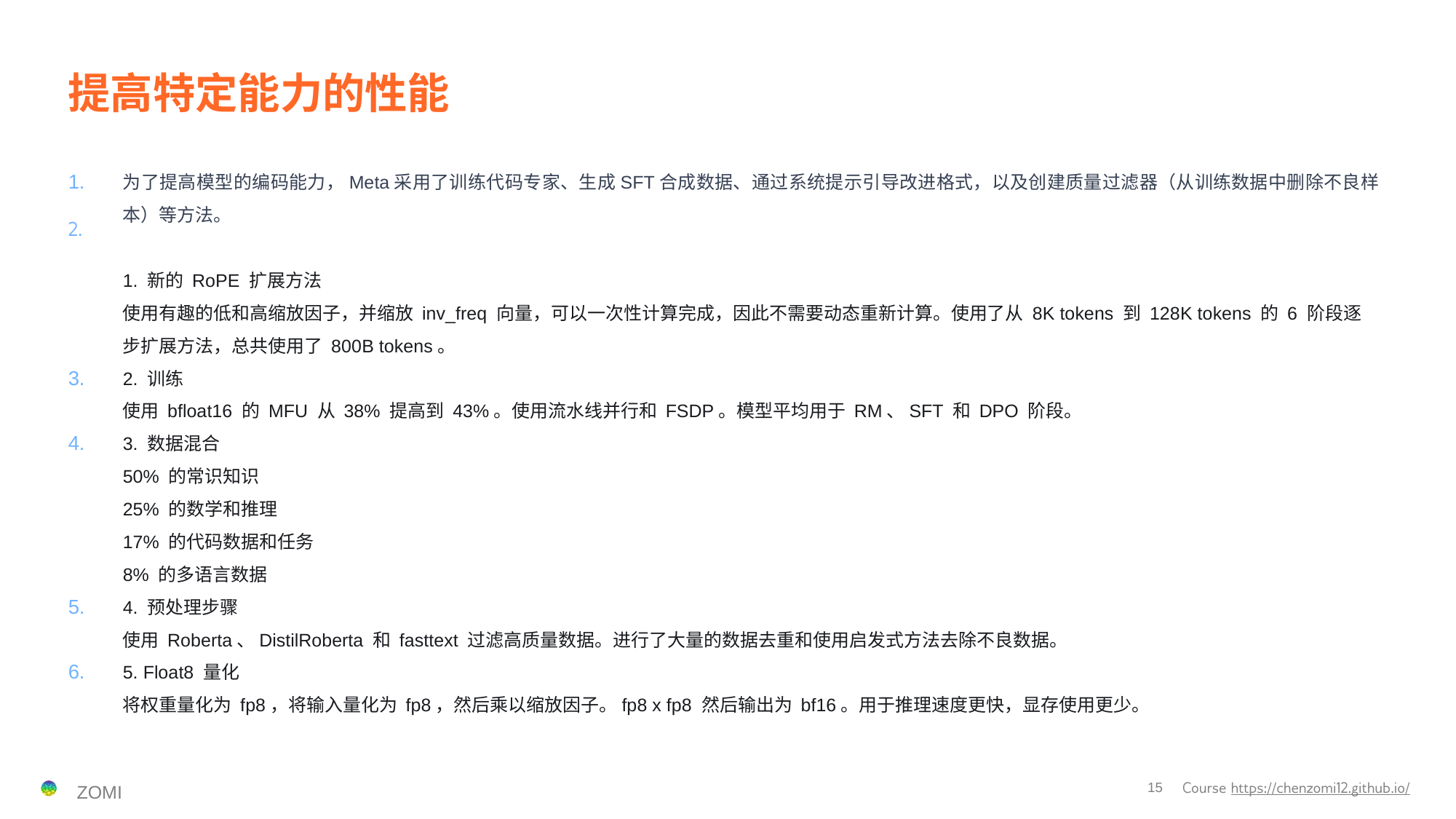

# 提高特定能力的性能
为了提高模型的编码能力，Meta采用了训练代码专家、生成SFT合成数据、通过系统提示引导改进格式，以及创建质量过滤器（从训练数据中删除不良样本）等方法。
1. 新的 RoPE 扩展方法
使用有趣的低和高缩放因子，并缩放 inv_freq 向量，可以一次性计算完成，因此不需要动态重新计算。使用了从 8K tokens 到 128K tokens 的 6 阶段逐步扩展方法，总共使用了 800B tokens。
2. 训练
使用 bfloat16 的 MFU 从 38% 提高到 43%。使用流水线并行和 FSDP。模型平均用于 RM、SFT 和 DPO 阶段。
3. 数据混合
50% 的常识知识
25% 的数学和推理
17% 的代码数据和任务
8% 的多语言数据
4. 预处理步骤
使用 Roberta、DistilRoberta 和 fasttext 过滤高质量数据。进行了大量的数据去重和使用启发式方法去除不良数据。
5. Float8 量化
将权重量化为 fp8，将输入量化为 fp8，然后乘以缩放因子。fp8 x fp8 然后输出为 bf16。用于推理速度更快，显存使用更少。